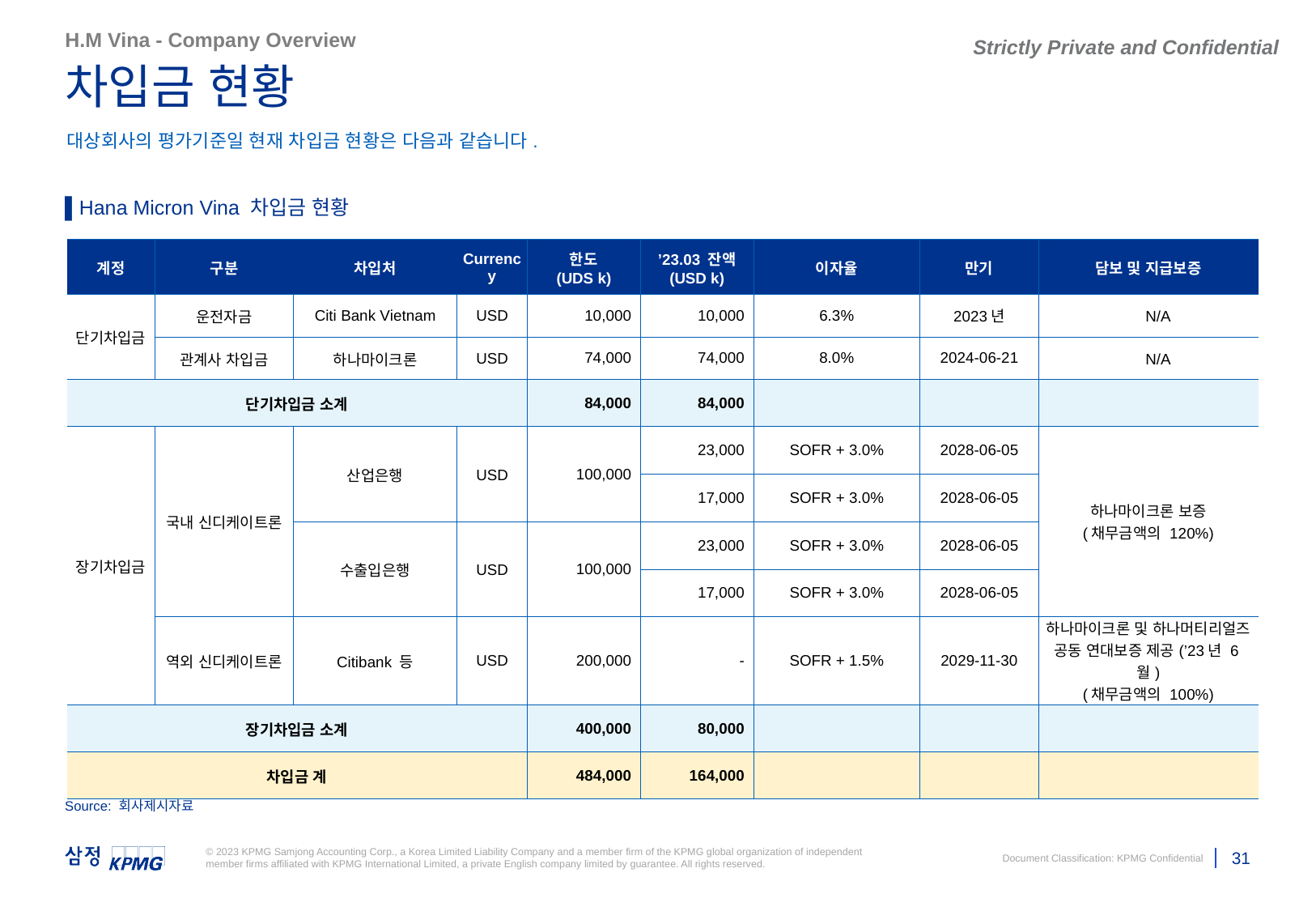

H.M Vina - Company Overview
차입금 현황
대상회사의 평가기준일 현재 차입금 현황은 다음과 같습니다.
▌Hana Micron Vina 차입금 현황
| 계정 | 구분 | 차입처 | Currency | 한도 (UDS k) | ’23.03 잔액 (USD k) | 이자율 | 만기 | 담보 및 지급보증 |
| --- | --- | --- | --- | --- | --- | --- | --- | --- |
| 단기차입금 | 운전자금 | Citi Bank Vietnam | USD | 10,000 | 10,000 | 6.3% | 2023년 | N/A |
|  | 관계사 차입금 | 하나마이크론 | USD | 74,000 | 74,000 | 8.0% | 2024-06-21 | N/A |
| 단기차입금 소계 |  |  |  | 84,000 | 84,000 |  |  |  |
| 장기차입금 | 국내 신디케이트론 | 산업은행 | USD | 100,000 | 23,000 | SOFR + 3.0% | 2028-06-05 | 하나마이크론 보증 (채무금액의 120%) |
|  |  |  |  |  | 17,000 | SOFR + 3.0% | 2028-06-05 |  |
|  |  | 수출입은행 | USD | 100,000 | 23,000 | SOFR + 3.0% | 2028-06-05 |  |
|  |  |  |  |  | 17,000 | SOFR + 3.0% | 2028-06-05 |  |
|  | 역외 신디케이트론 | Citibank 등 | USD | 200,000 | - | SOFR + 1.5% | 2029-11-30 | 하나마이크론 및 하나머티리얼즈 공동 연대보증 제공(’23년 6월) (채무금액의 100%) |
| 장기차입금 소계 |  |  |  | 400,000 | 80,000 |  |  |  |
| 차입금 계 |  |  |  | 484,000 | 164,000 |  |  |  |
Source: 회사제시자료